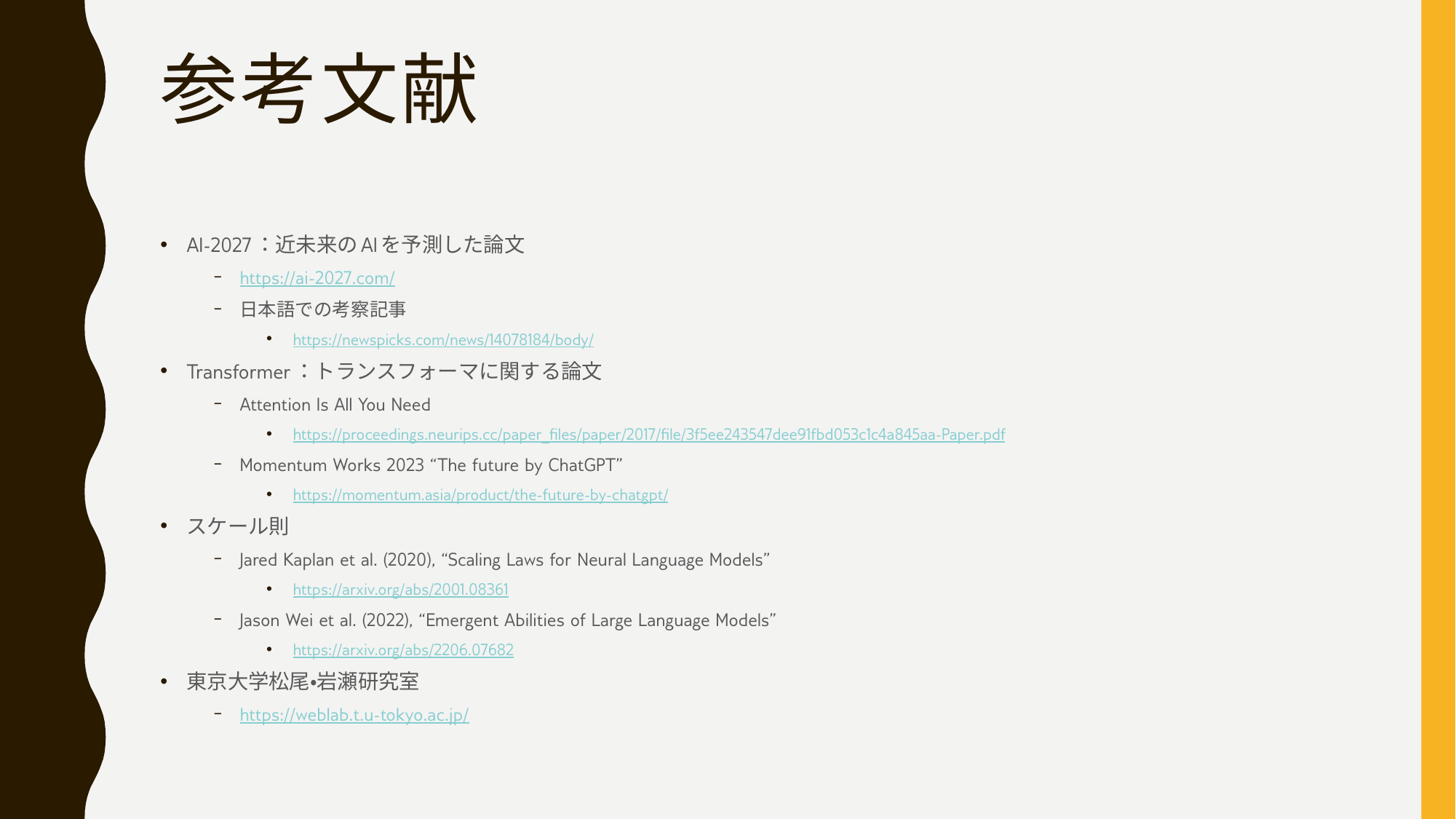

# 参考文献
AI-2027：近未来のAIを予測した論文
https://ai-2027.com/
日本語での考察記事
https://newspicks.com/news/14078184/body/
Transformer：トランスフォーマに関する論文
Attention Is All You Need
https://proceedings.neurips.cc/paper_files/paper/2017/file/3f5ee243547dee91fbd053c1c4a845aa-Paper.pdf
Momentum Works 2023 “The future by ChatGPT”
https://momentum.asia/product/the-future-by-chatgpt/
スケール則
Jared Kaplan et al. (2020), “Scaling Laws for Neural Language Models”
https://arxiv.org/abs/2001.08361
Jason Wei et al. (2022), “Emergent Abilities of Large Language Models”
https://arxiv.org/abs/2206.07682
東京大学松尾・岩瀬研究室
https://weblab.t.u-tokyo.ac.jp/